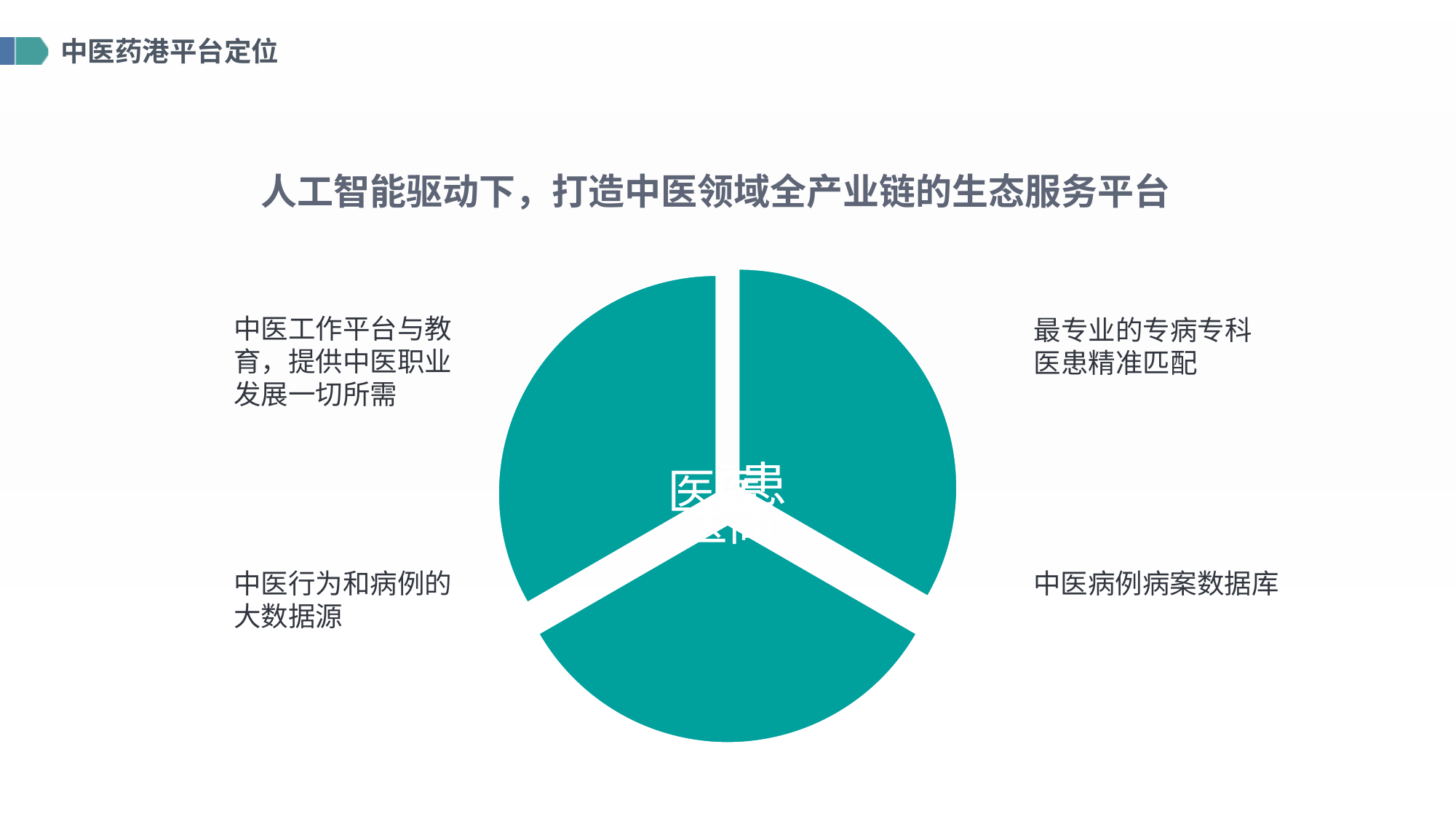

中医药港平台定位
人工智能驱动下，打造中医领域全产业链的生态服务平台
医患
医商
医医
中医工作平台与教育，提供中医职业发展一切所需
最专业的专病专科医患精准匹配
中医行为和病例的大数据源
中医病例病案数据库